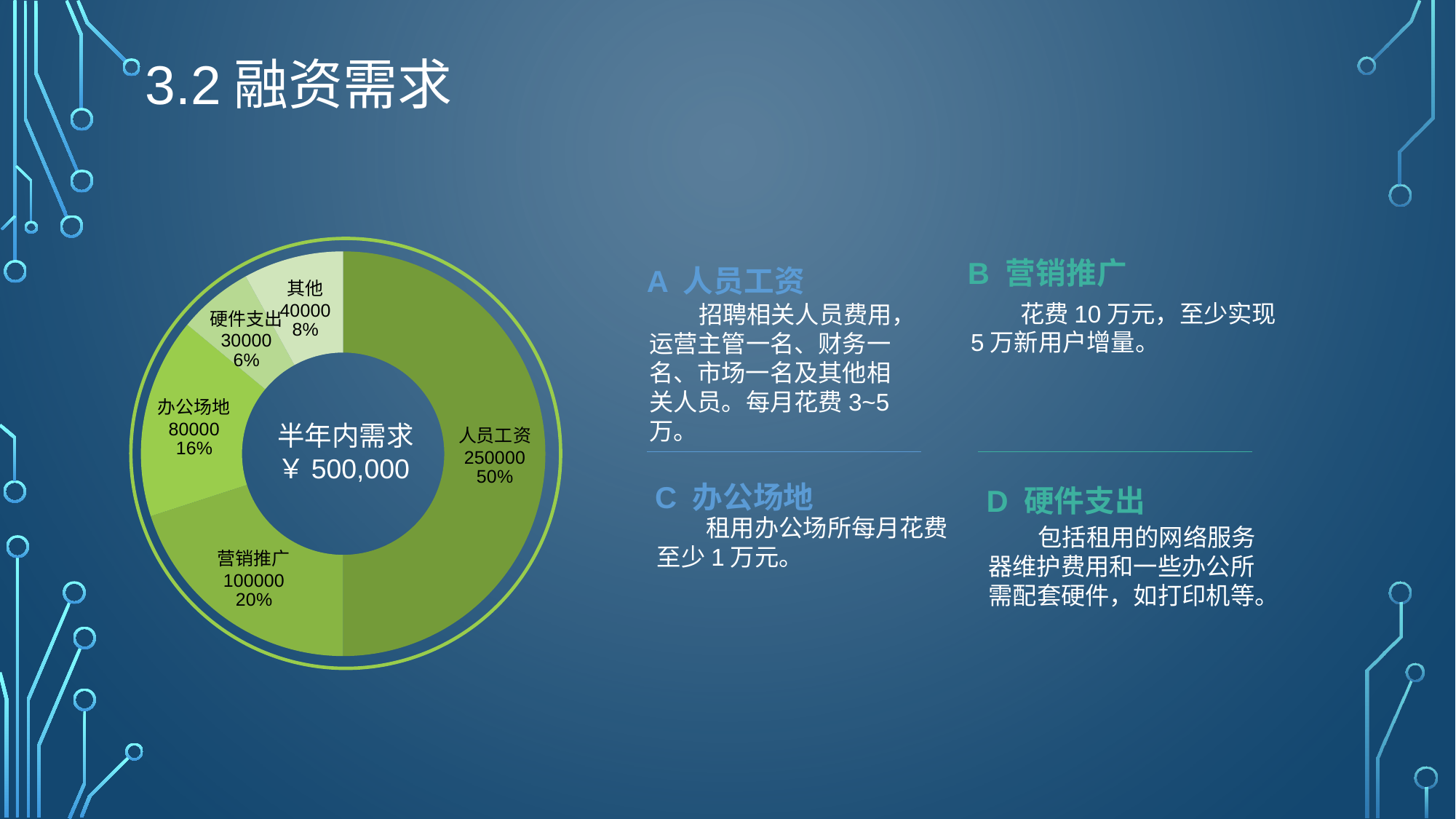

# 3.2融资需求

### Chart

| Category | 融资需求 |
|---|---|
| 人员工资 | 250000.0 |
| 营销推广 | 100000.0 |
| 办公场地 | 80000.0 |
| 硬件支出 | 30000.0 |
| 其他 | 40000.0 |
B 营销推广
A 人员工资
        花费10万元，至少实现5万新用户增量。
        招聘相关人员费用，运营主管一名、财务一名、市场一名及其他相关人员。每月花费3~5万。
半年内需求
￥500,000
C 办公场地
D 硬件支出
        租用办公场所每月花费至少1万元。
        包括租用的网络服务器维护费用和一些办公所需配套硬件，如打印机等。